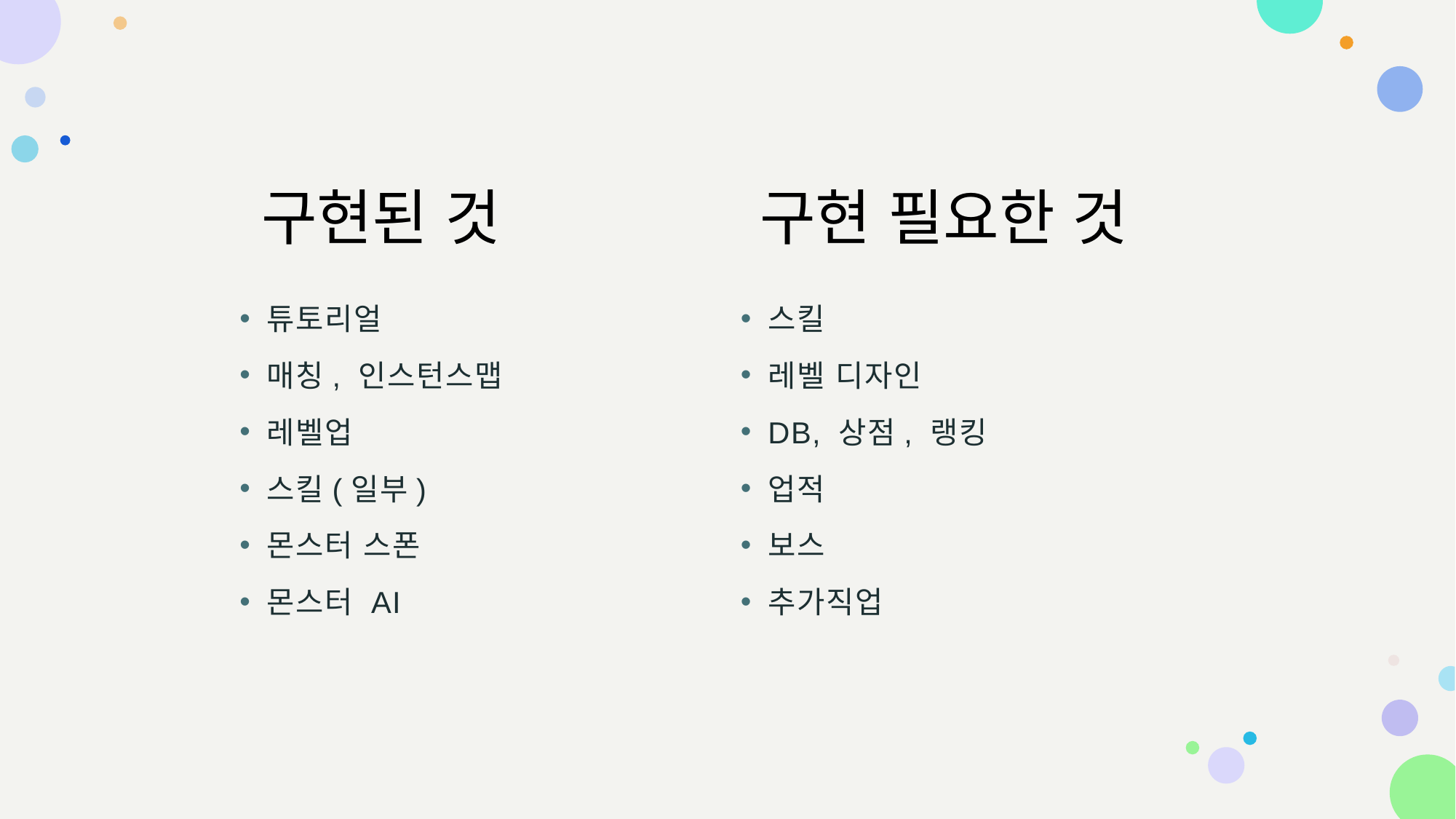

구현된 것
구현 필요한 것
튜토리얼
매칭, 인스턴스맵
레벨업
스킬(일부)
몬스터 스폰
몬스터 AI
스킬
레벨 디자인
DB, 상점, 랭킹
업적
보스
추가직업